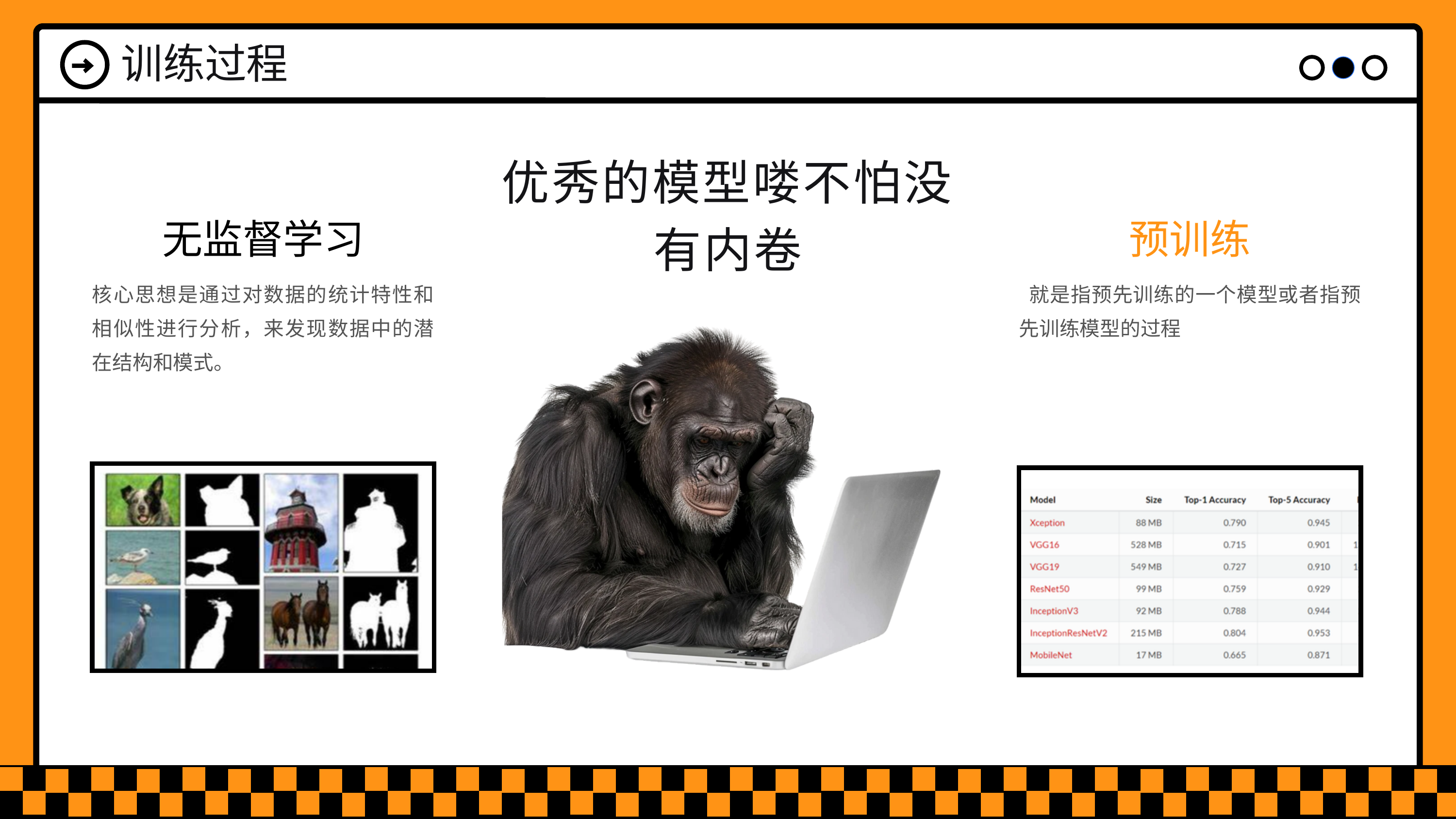

训练过程

优秀的模型喽不怕没有内卷
无监督学习
预训练
核心思想是通过对数据的统计特性和相似性进行分析，来发现数据中的潜在结构和模式。
 就是指预先训练的一个模型或者指预先训练模型的过程